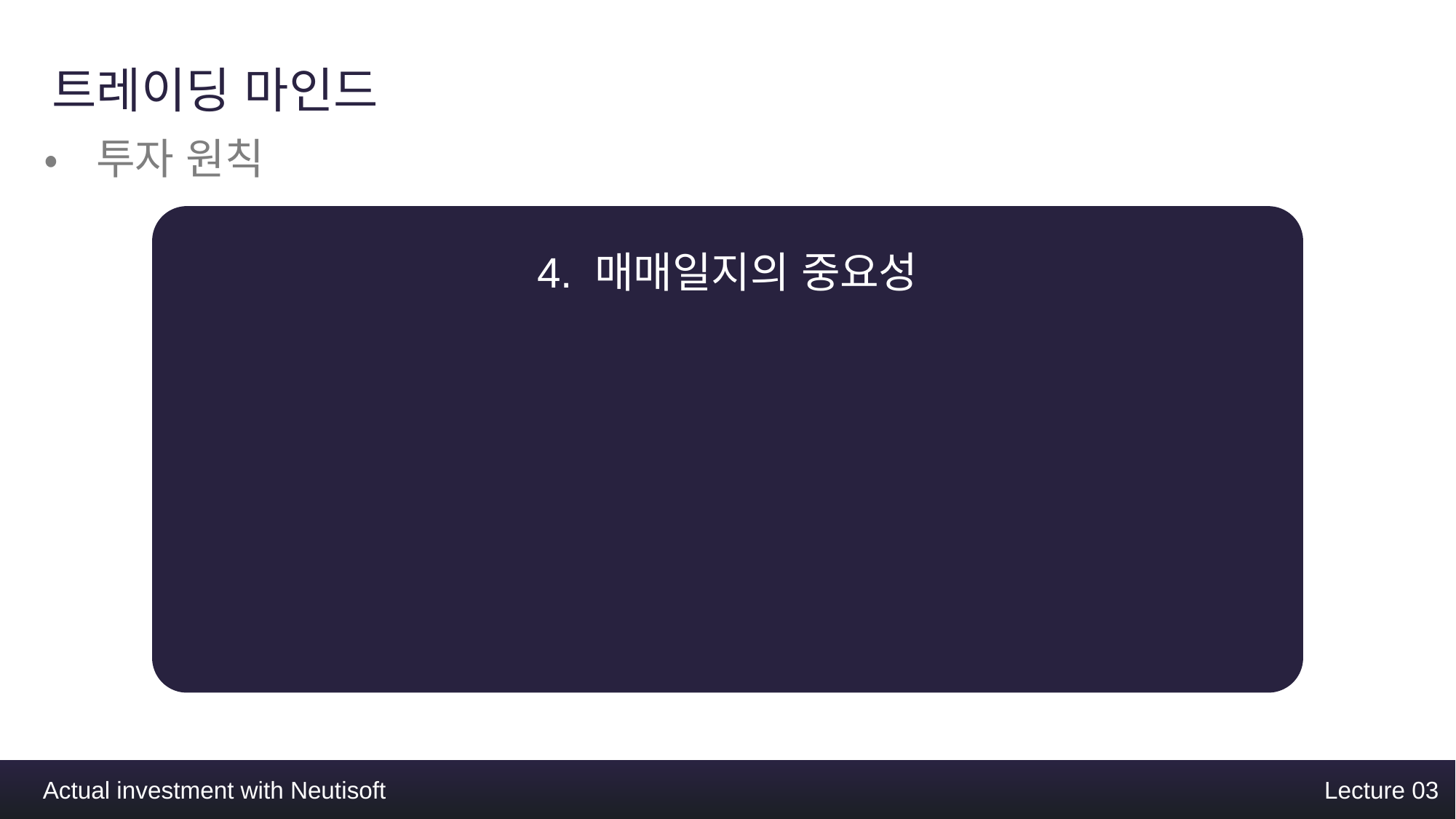

트레이딩 마인드
•투자 원칙

4. 매매일지의 중요성

Actual investment with Neutisoft
Lecture 03